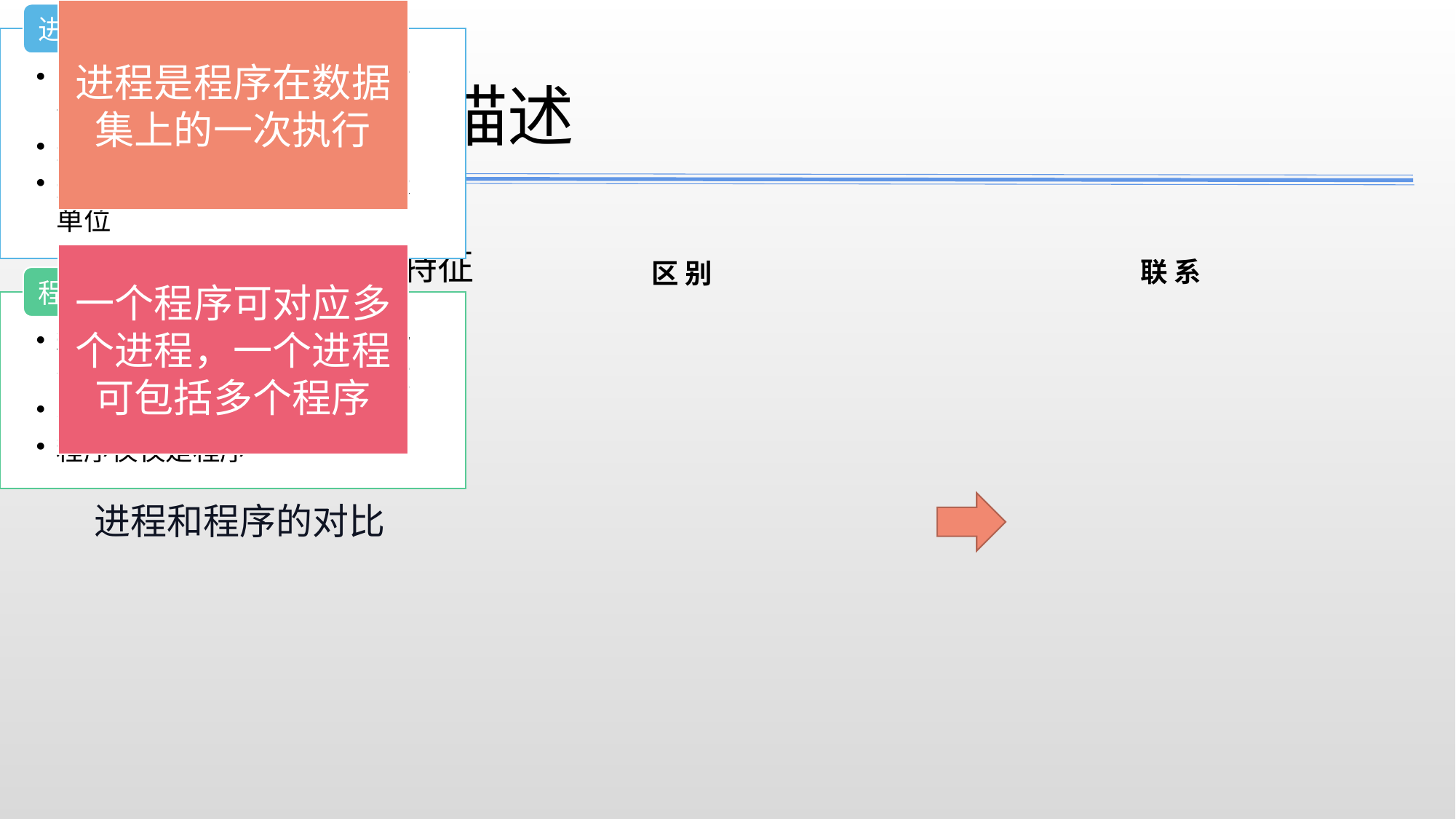

2.2 进程的描述
2.2.2：进程的特征
联 系
区 别
动态概念，强调的是执行，有创建、有撤销，存在是暂时的
进程具有并发性
进程是接受计算机资源的基本单位
进程
程序是一静态概念，程序是指令的有序集合，“永远”存在
不具有并发性
程序仅仅是程序
程序
进程是程序在数据集上的一次执行
一个程序可对应多个进程，一个进程可包括多个程序
进程和程序的对比